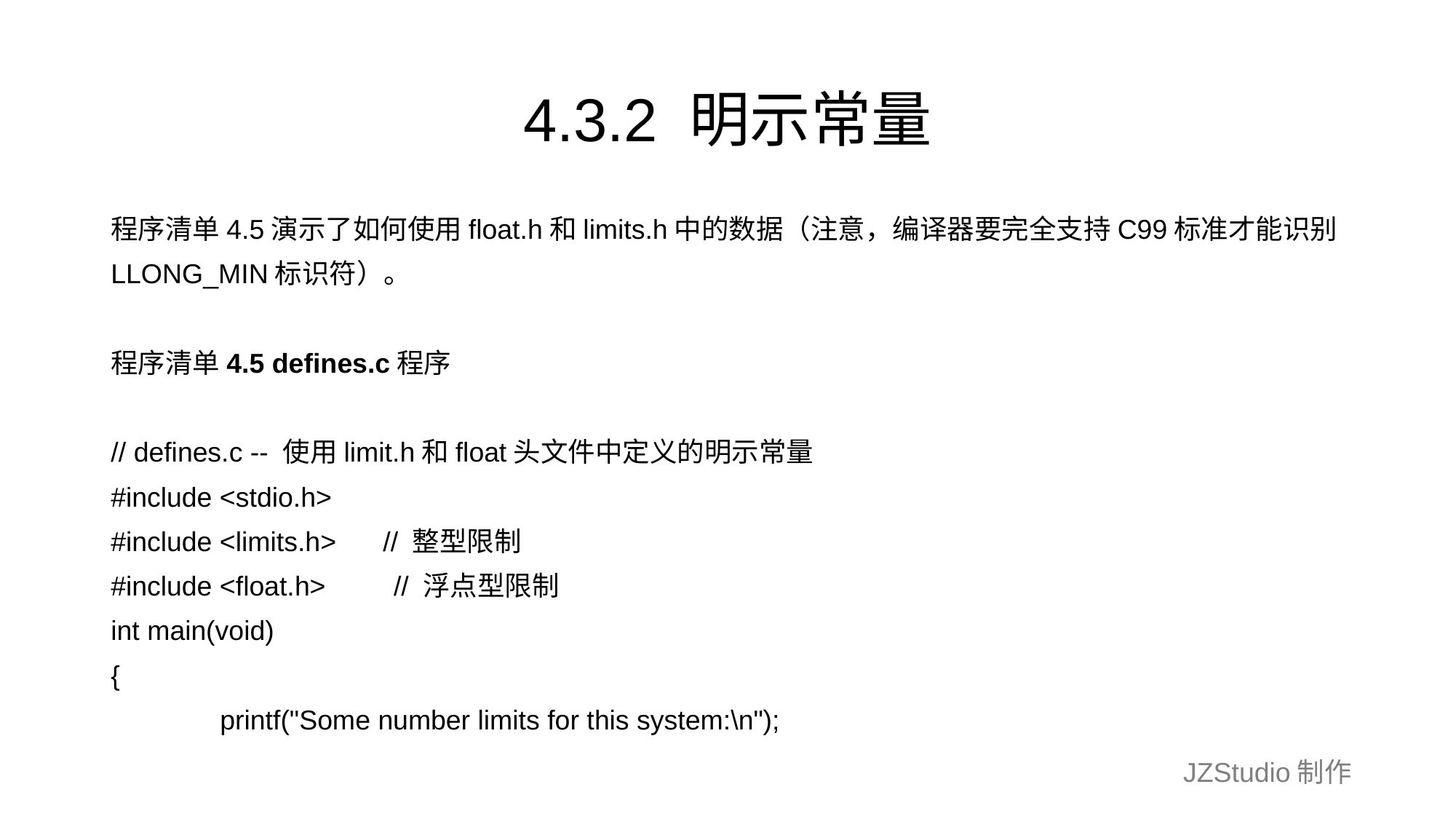

# 4.3.2 明示常量
程序清单4.5演示了如何使用float.h和limits.h中的数据（注意，编译器要完全支持C99标准才能识别
LLONG_MIN标识符）。

程序清单4.5 defines.c程序

// defines.c -- 使用limit.h和float头文件中定义的明示常量
#include <stdio.h>
#include <limits.h>　 // 整型限制
#include <float.h>　　// 浮点型限制
int main(void)
{
	printf("Some number limits for this system:\n");